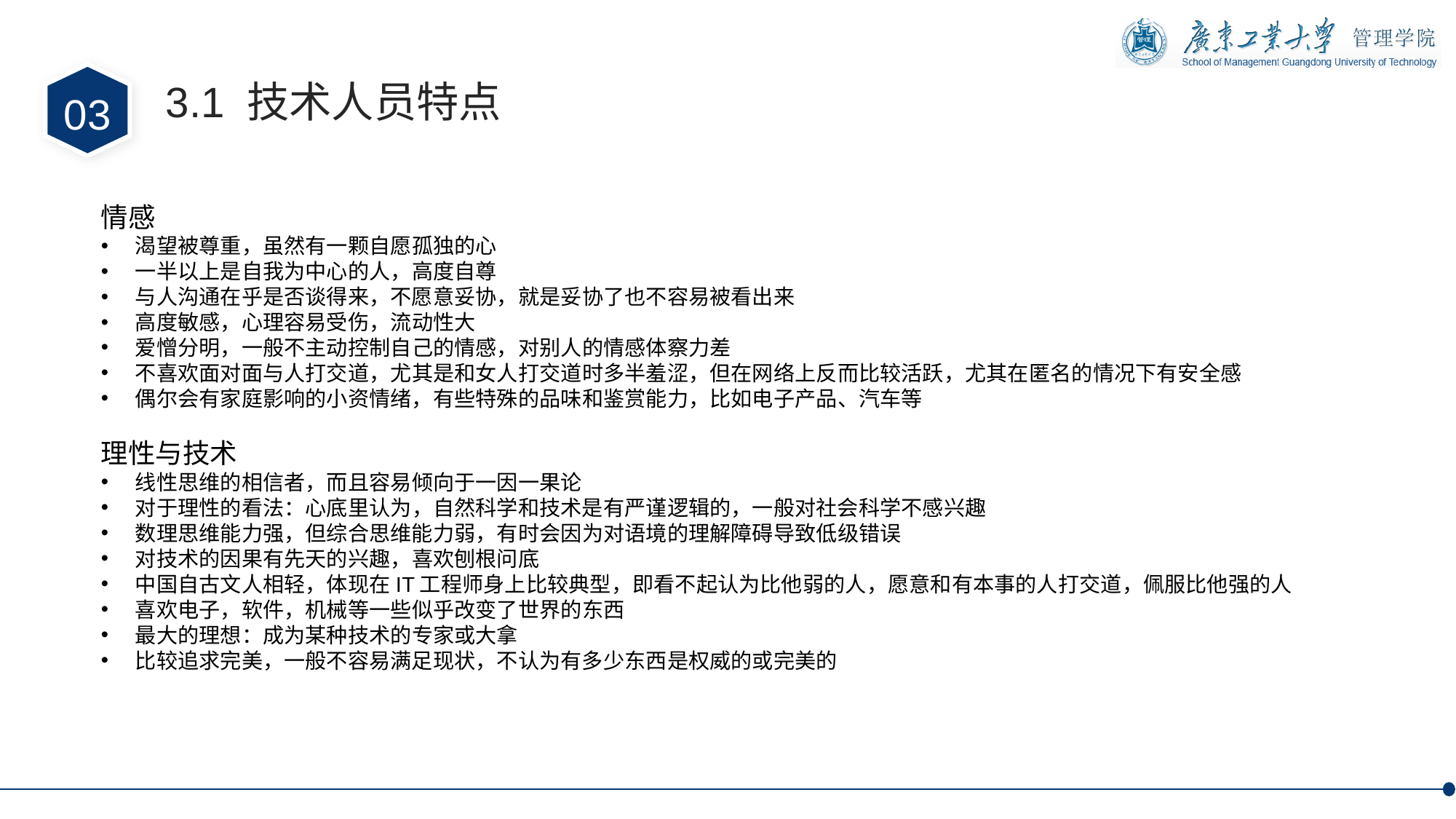

03
3.1 技术人员特点
情感
渴望被尊重，虽然有一颗自愿孤独的心
一半以上是自我为中心的人，高度自尊
与人沟通在乎是否谈得来，不愿意妥协，就是妥协了也不容易被看出来
高度敏感，心理容易受伤，流动性大
爱憎分明，一般不主动控制自己的情感，对别人的情感体察力差
不喜欢面对面与人打交道，尤其是和女人打交道时多半羞涩，但在网络上反而比较活跃，尤其在匿名的情况下有安全感
偶尔会有家庭影响的小资情绪，有些特殊的品味和鉴赏能力，比如电子产品、汽车等

理性与技术
线性思维的相信者，而且容易倾向于一因一果论
对于理性的看法：心底里认为，自然科学和技术是有严谨逻辑的，一般对社会科学不感兴趣
数理思维能力强，但综合思维能力弱，有时会因为对语境的理解障碍导致低级错误
对技术的因果有先天的兴趣，喜欢刨根问底
中国自古文人相轻，体现在IT工程师身上比较典型，即看不起认为比他弱的人，愿意和有本事的人打交道，佩服比他强的人
喜欢电子，软件，机械等一些似乎改变了世界的东西
最大的理想：成为某种技术的专家或大拿
比较追求完美，一般不容易满足现状，不认为有多少东西是权威的或完美的